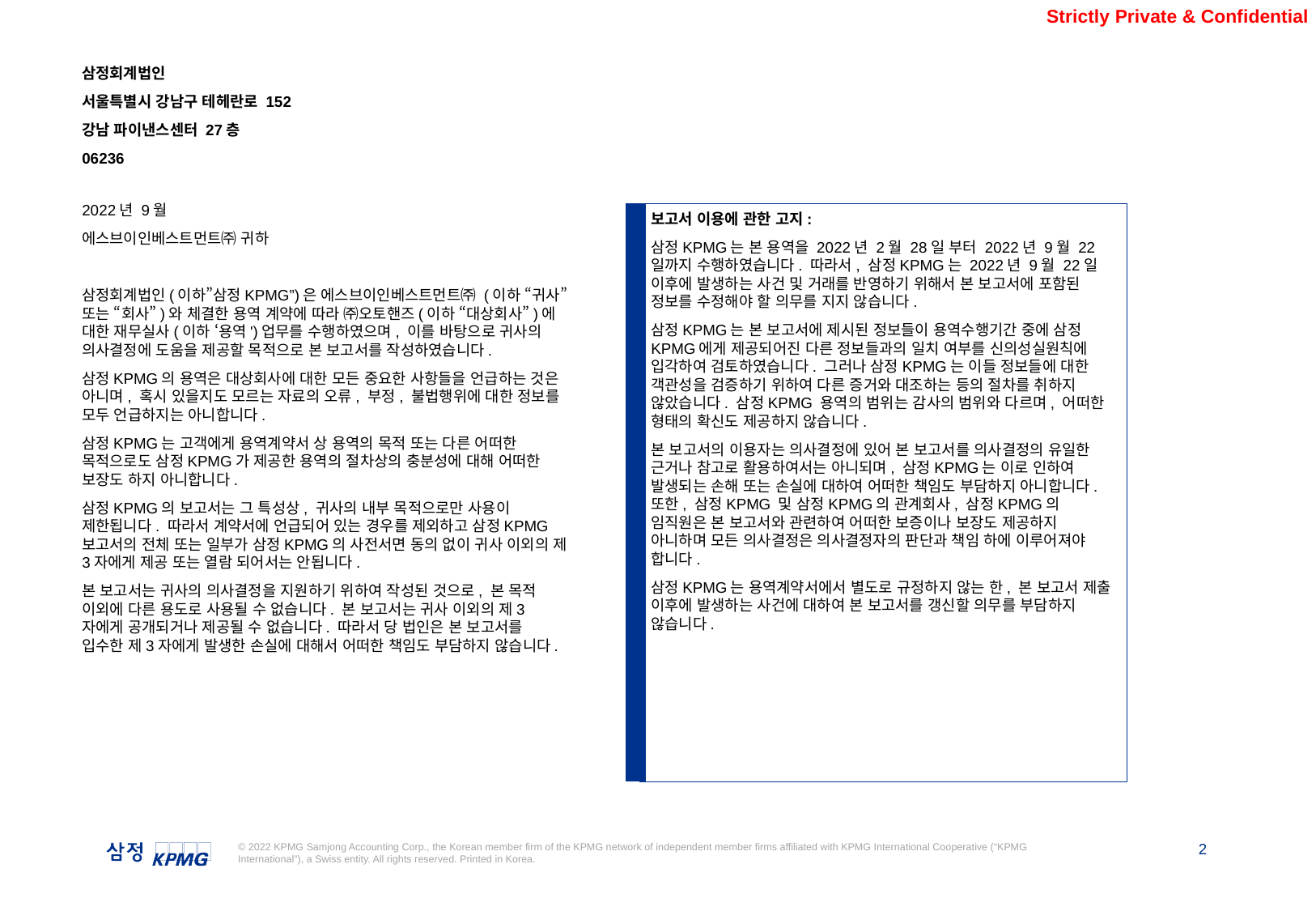

삼정회계법인
서울특별시 강남구 테헤란로 152
강남 파이낸스센터 27층
06236
2022년 9월
에스브이인베스트먼트㈜ 귀하

삼정회계법인(이하”삼정KPMG”)은 에스브이인베스트먼트㈜ (이하 “귀사” 또는 “회사”)와 체결한 용역 계약에 따라 ㈜오토핸즈(이하 “대상회사”)에 대한 재무실사(이하 ‘용역')업무를 수행하였으며, 이를 바탕으로 귀사의 의사결정에 도움을 제공할 목적으로 본 보고서를 작성하였습니다.
삼정KPMG의 용역은 대상회사에 대한 모든 중요한 사항들을 언급하는 것은 아니며, 혹시 있을지도 모르는 자료의 오류, 부정, 불법행위에 대한 정보를 모두 언급하지는 아니합니다.
삼정KPMG는 고객에게 용역계약서 상 용역의 목적 또는 다른 어떠한 목적으로도 삼정KPMG가 제공한 용역의 절차상의 충분성에 대해 어떠한 보장도 하지 아니합니다.
삼정KPMG의 보고서는 그 특성상, 귀사의 내부 목적으로만 사용이 제한됩니다. 따라서 계약서에 언급되어 있는 경우를 제외하고 삼정KPMG 보고서의 전체 또는 일부가 삼정KPMG의 사전서면 동의 없이 귀사 이외의 제3자에게 제공 또는 열람 되어서는 안됩니다.
본 보고서는 귀사의 의사결정을 지원하기 위하여 작성된 것으로, 본 목적 이외에 다른 용도로 사용될 수 없습니다. 본 보고서는 귀사 이외의 제3자에게 공개되거나 제공될 수 없습니다. 따라서 당 법인은 본 보고서를 입수한 제3자에게 발생한 손실에 대해서 어떠한 책임도 부담하지 않습니다.

보고서 이용에 관한 고지:
삼정KPMG는 본 용역을 2022년 2월 28일 부터 2022년 9월 22일까지 수행하였습니다. 따라서, 삼정KPMG는 2022년 9월 22일 이후에 발생하는 사건 및 거래를 반영하기 위해서 본 보고서에 포함된 정보를 수정해야 할 의무를 지지 않습니다.
삼정KPMG는 본 보고서에 제시된 정보들이 용역수행기간 중에 삼정KPMG에게 제공되어진 다른 정보들과의 일치 여부를 신의성실원칙에 입각하여 검토하였습니다. 그러나 삼정KPMG는 이들 정보들에 대한 객관성을 검증하기 위하여 다른 증거와 대조하는 등의 절차를 취하지 않았습니다. 삼정KPMG 용역의 범위는 감사의 범위와 다르며, 어떠한 형태의 확신도 제공하지 않습니다.
본 보고서의 이용자는 의사결정에 있어 본 보고서를 의사결정의 유일한 근거나 참고로 활용하여서는 아니되며, 삼정KPMG는 이로 인하여 발생되는 손해 또는 손실에 대하여 어떠한 책임도 부담하지 아니합니다. 또한, 삼정KPMG 및 삼정KPMG의 관계회사, 삼정KPMG의 임직원은 본 보고서와 관련하여 어떠한 보증이나 보장도 제공하지 아니하며 모든 의사결정은 의사결정자의 판단과 책임 하에 이루어져야 합니다.
삼정KPMG는 용역계약서에서 별도로 규정하지 않는 한, 본 보고서 제출 이후에 발생하는 사건에 대하여 본 보고서를 갱신할 의무를 부담하지 않습니다.